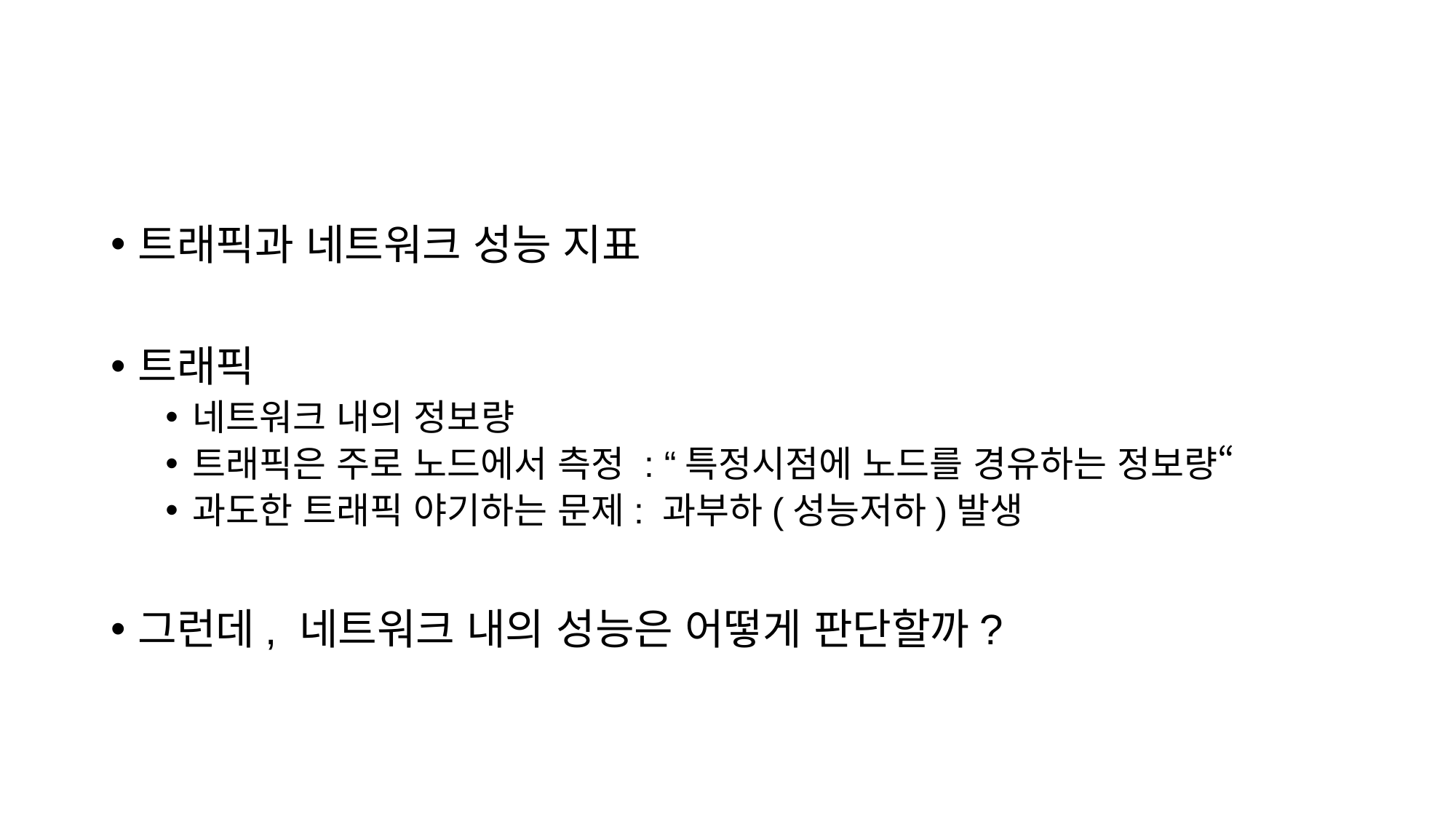

#
트래픽과 네트워크 성능 지표

트래픽
네트워크 내의 정보량
트래픽은 주로 노드에서 측정 : “특정시점에 노드를 경유하는 정보량“
과도한 트래픽 야기하는 문제: 과부하(성능저하)발생

그런데, 네트워크 내의 성능은 어떻게 판단할까?